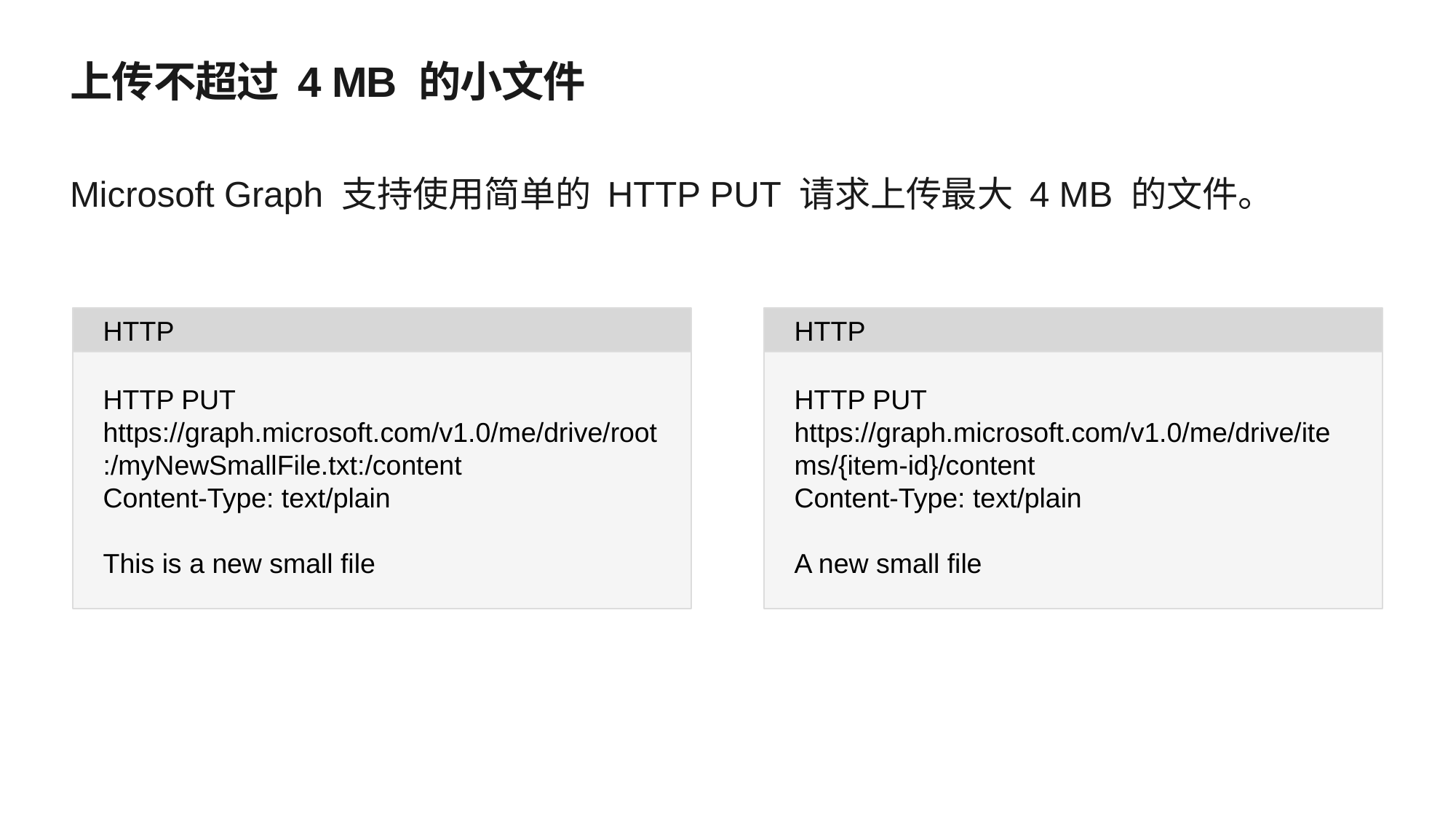

# 上传不超过 4 MB 的小文件
Microsoft Graph 支持使用简单的 HTTP PUT 请求上传最大 4 MB 的文件。
HTTP
HTTP
HTTP PUT https://graph.microsoft.com/v1.0/me/drive/root:/myNewSmallFile.txt:/content
Content-Type: text/plain
This is a new small file
HTTP PUT https://graph.microsoft.com/v1.0/me/drive/items/{item-id}/content
Content-Type: text/plain
A new small file